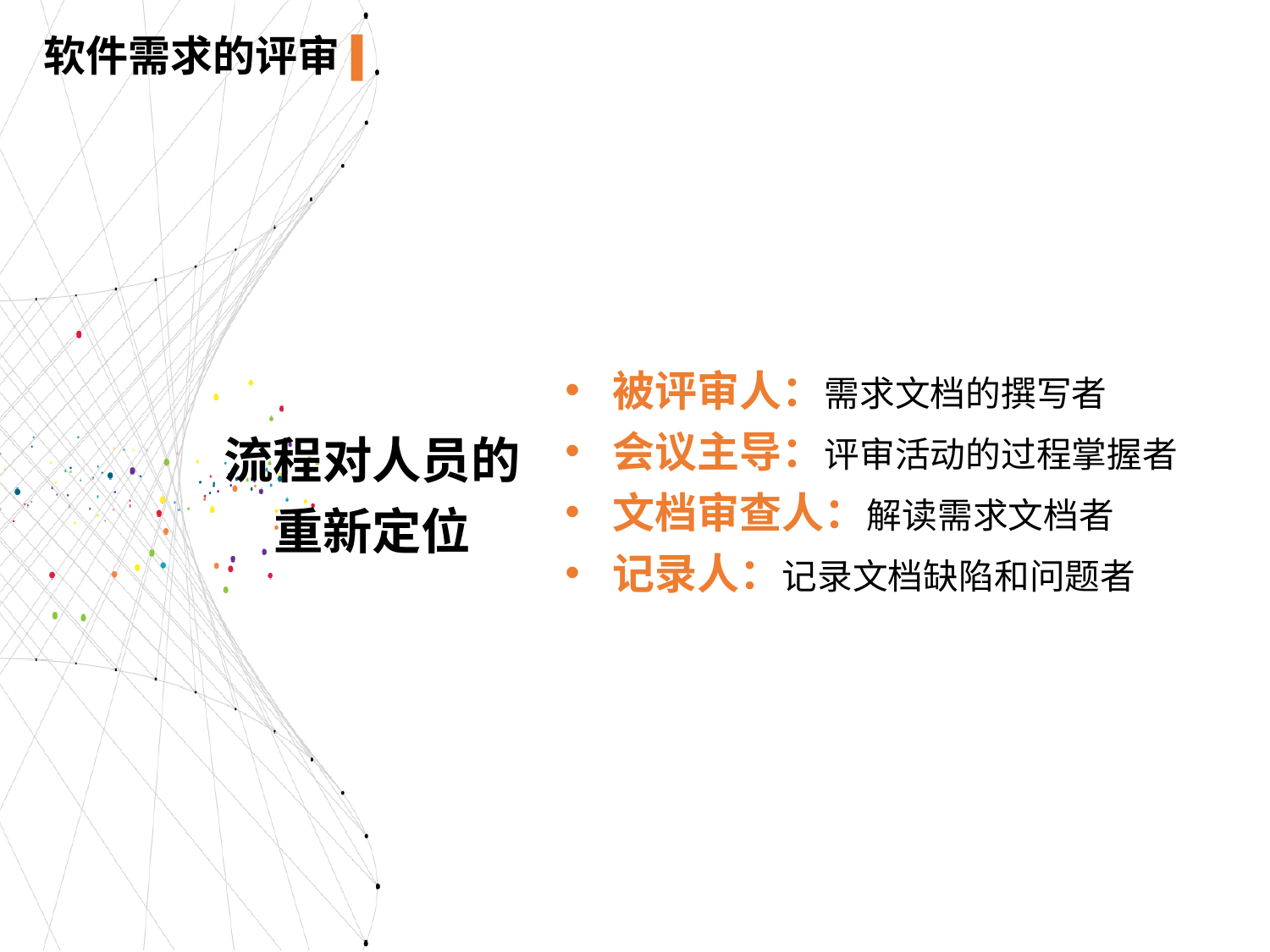

软件需求的评审

被评审人：需求文档的撰写者
会议主导：评审活动的过程掌握者
文档审查人：解读需求文档者
记录人：记录文档缺陷和问题者
流程对人员的重新定位